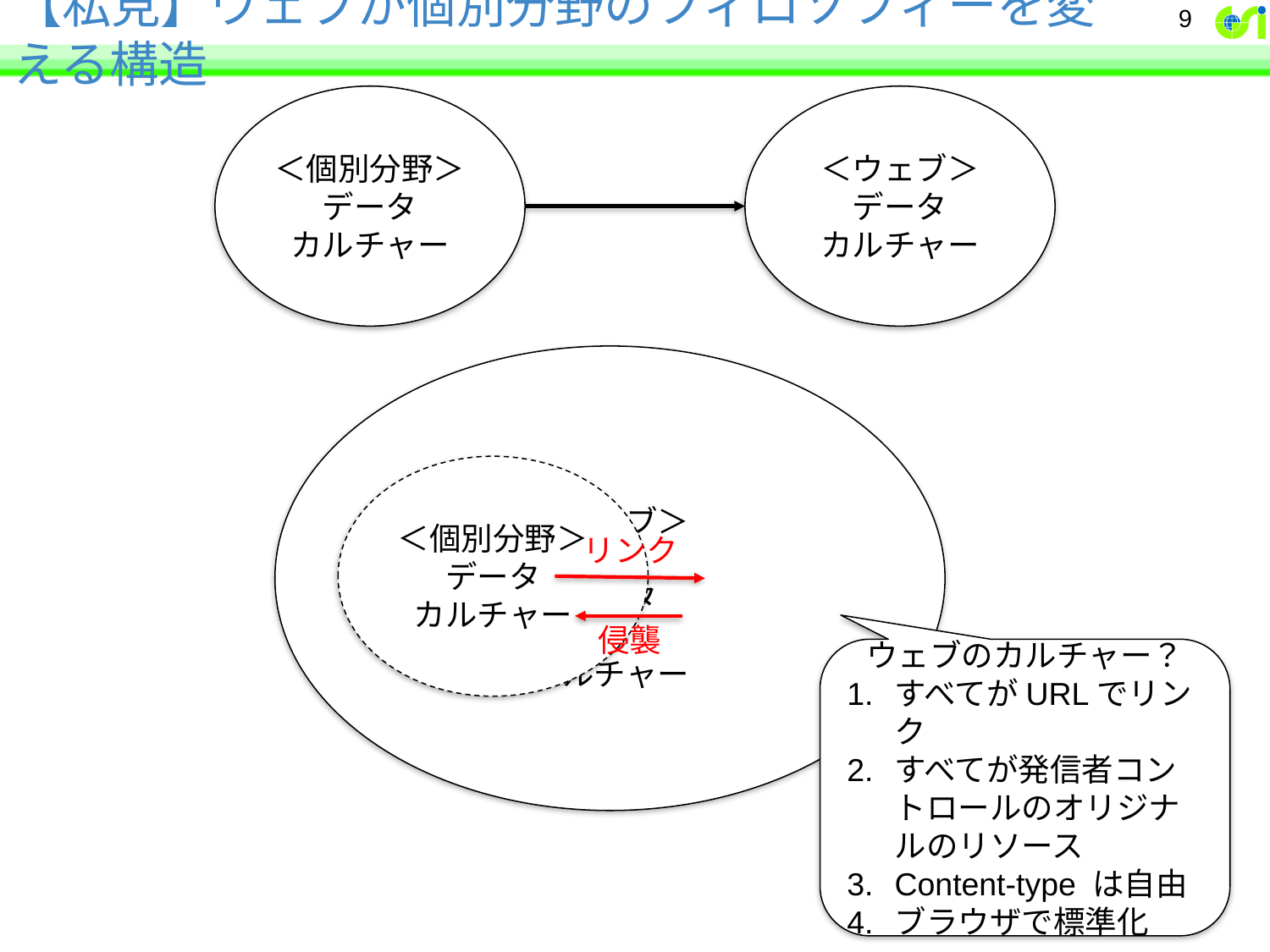

# 【私見】ウェブが個別分野のフィロソフィーを変える構造
9
＜個別分野＞
データ
カルチャー
＜ウェブ＞
データ
カルチャー
　　　　　　　　　　　　　　＜ウェブ＞
　　　　　　　　　　　　　　データ
　　　　　　　　　　　　　　カルチャー
＜個別分野＞
データ
カルチャー
リンク
侵襲
ウェブのカルチャー？
すべてがURLでリンク
すべてが発信者コントロールのオリジナルのリソース
Content-type は自由
ブラウザで標準化